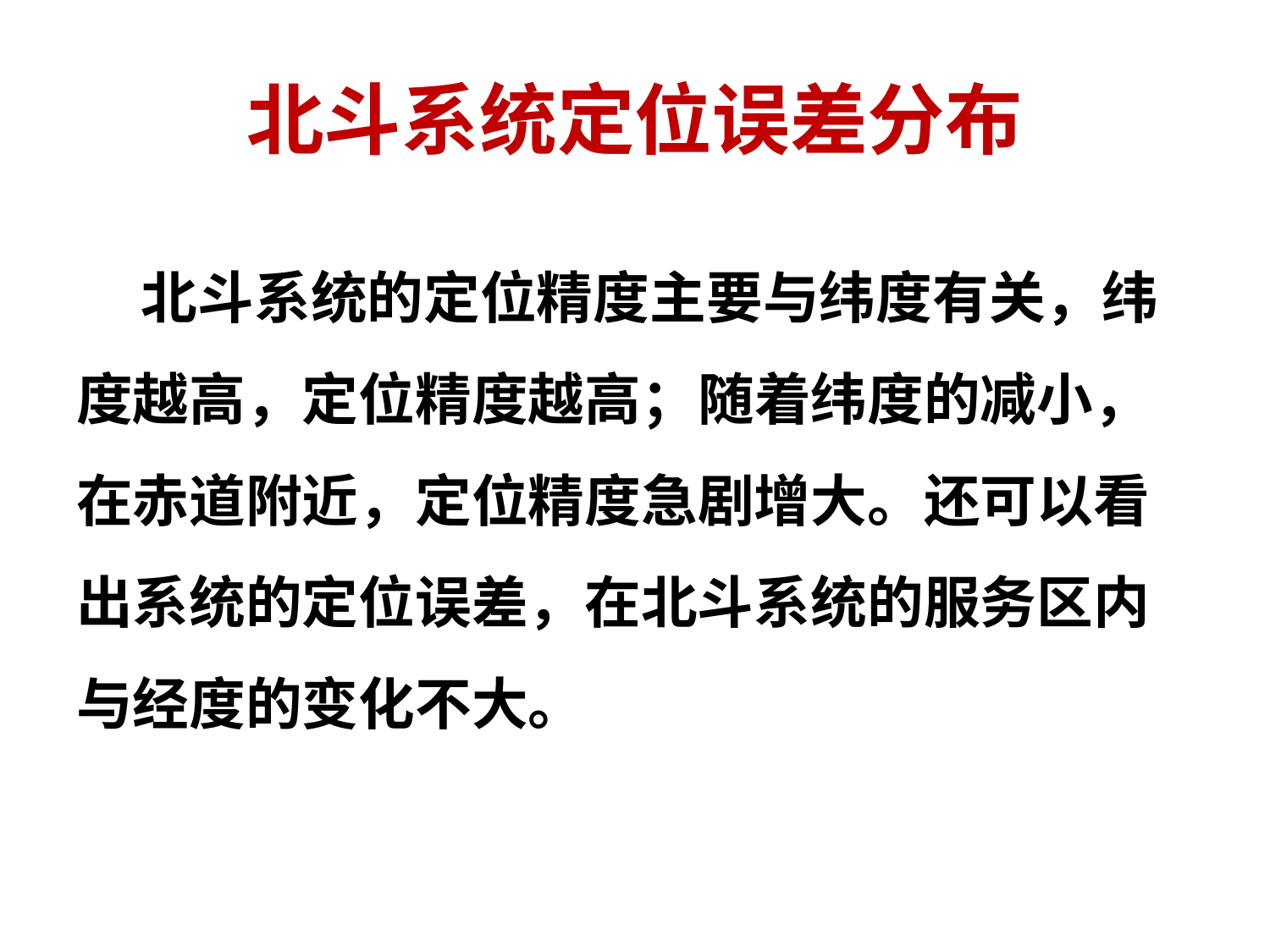

# 北斗系统定位误差分布

    北斗系统的定位精度主要与纬度有关，纬度越高，定位精度越高；随着纬度的减小，在赤道附近，定位精度急剧增大。还可以看出系统的定位误差，在北斗系统的服务区内与经度的变化不大。